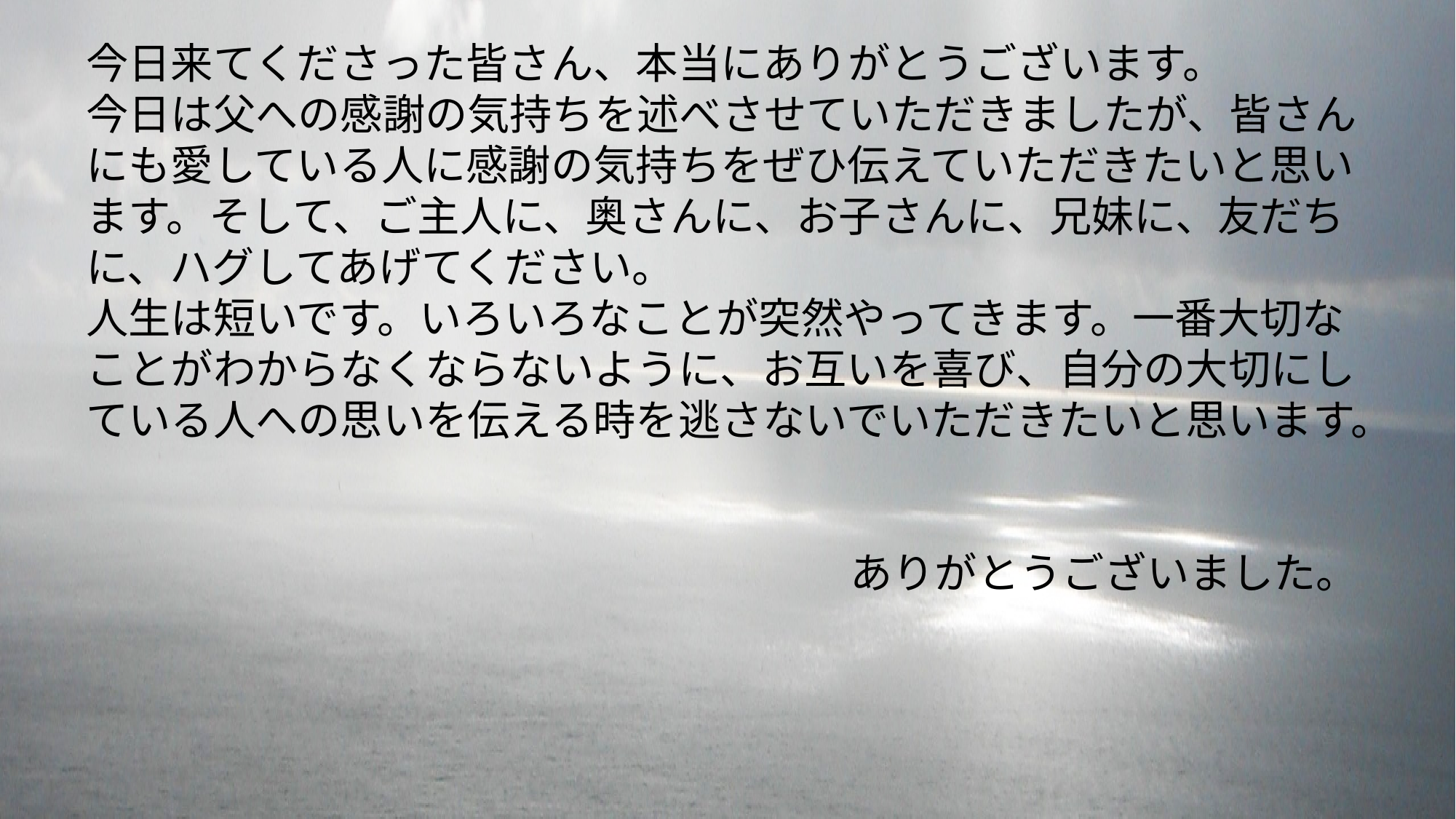

今日来てくださった皆さん、本当にありがとうございます。
今日は父への感謝の気持ちを述べさせていただきましたが、皆さんにも愛している人に感謝の気持ちをぜひ伝えていただきたいと思います。そして、ご主人に、奥さんに、お子さんに、兄妹に、友だちに、ハグしてあげてください。
人生は短いです。いろいろなことが突然やってきます。一番大切なことがわからなくならないように、お互いを喜び、自分の大切にしている人への思いを伝える時を逃さないでいただきたいと思います。

							ありがとうございました。